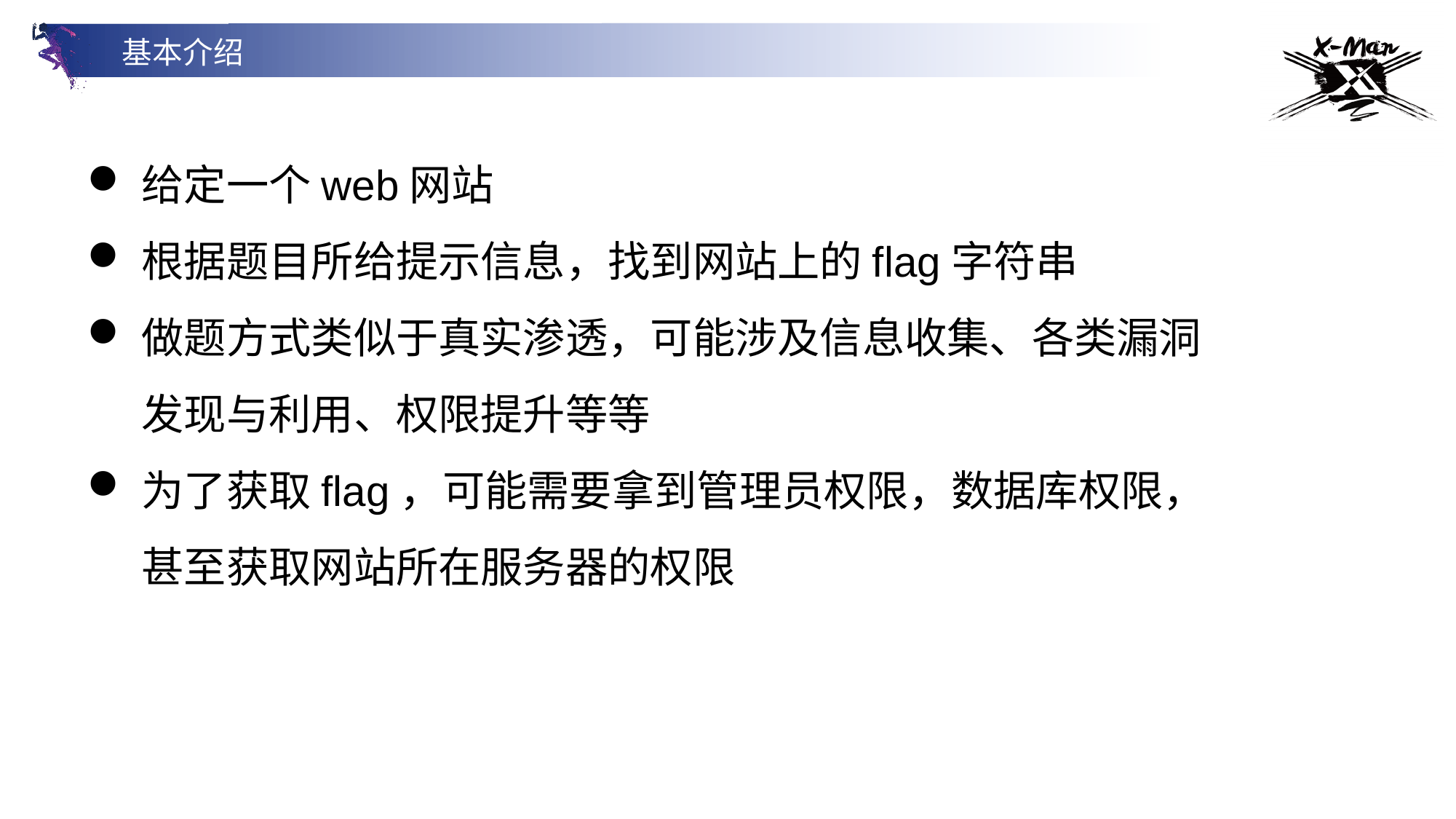

基本介绍
给定一个web网站
根据题目所给提示信息，找到网站上的flag字符串
做题方式类似于真实渗透，可能涉及信息收集、各类漏洞发现与利用、权限提升等等
为了获取flag，可能需要拿到管理员权限，数据库权限，甚至获取网站所在服务器的权限